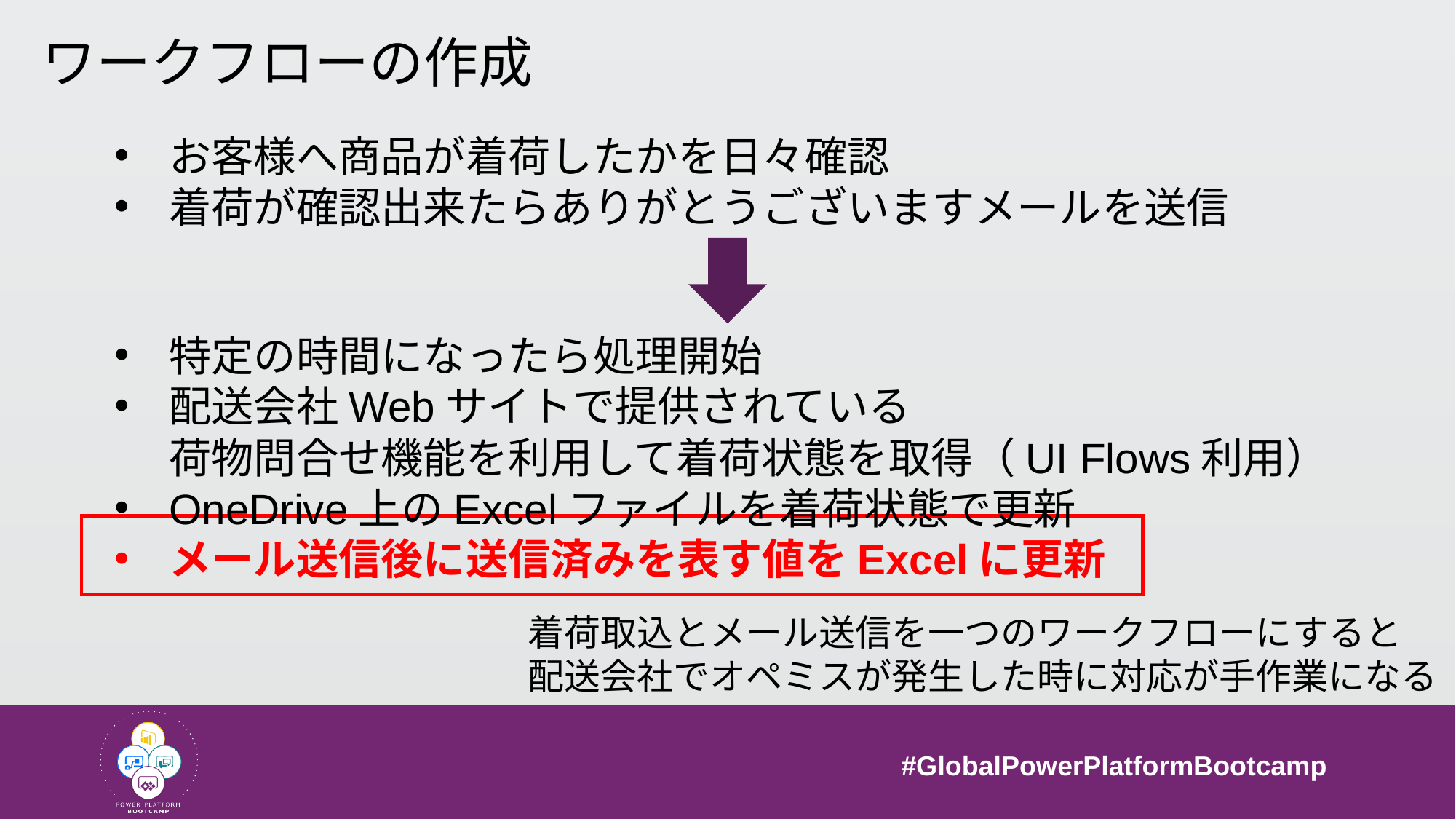

ワークフローの作成
お客様へ商品が着荷したかを日々確認
着荷が確認出来たらありがとうございますメールを送信

特定の時間になったら処理開始
配送会社Webサイトで提供されている
荷物問合せ機能を利用して着荷状態を取得（UI Flows利用）
OneDrive上のExcelファイルを着荷状態で更新
メール送信後に送信済みを表す値をExcelに更新

着荷取込とメール送信を一つのワークフローにすると
配送会社でオペミスが発生した時に対応が手作業になる